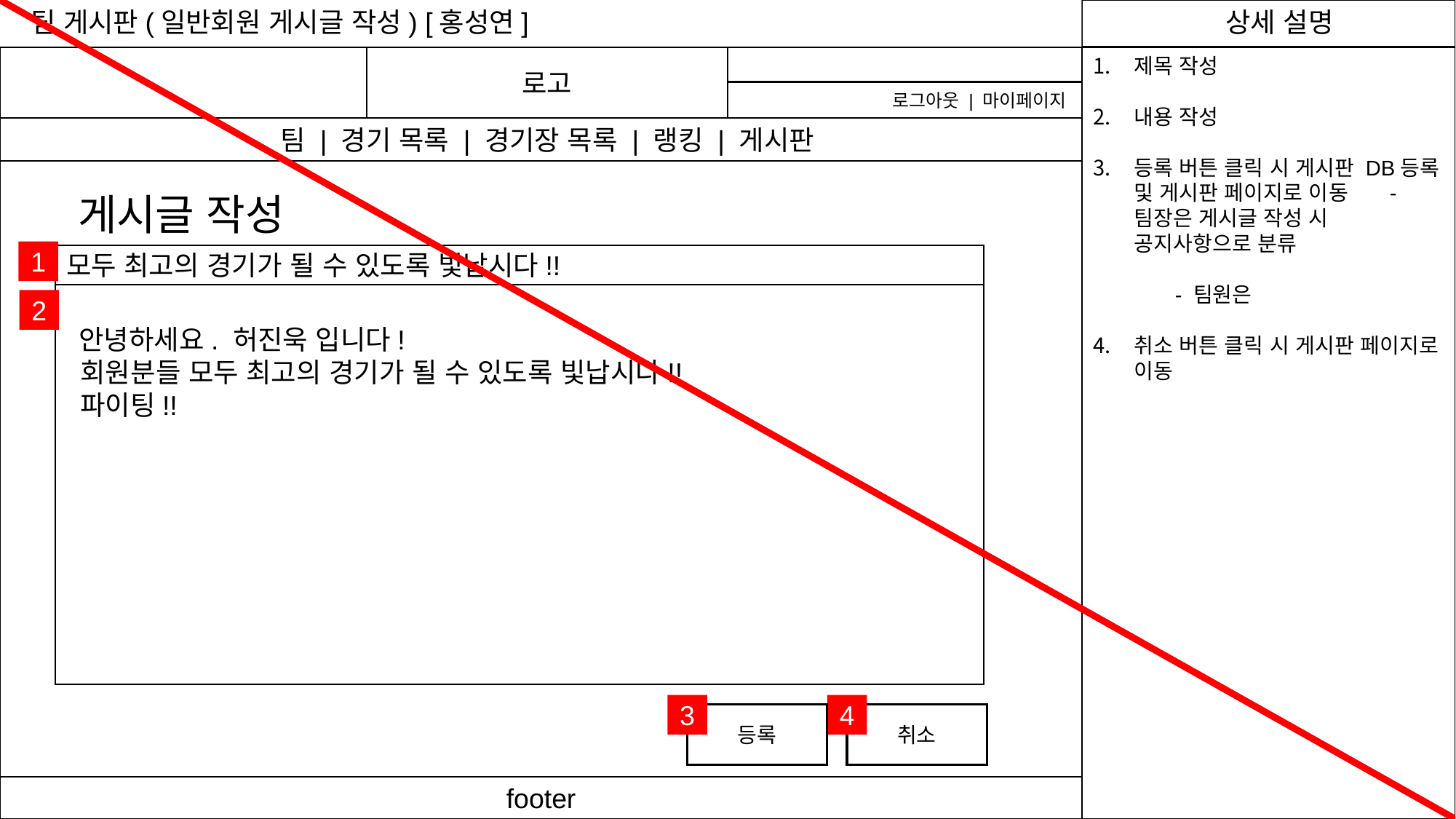

팀 게시판(일반회원 게시글 작성) [홍성연]

로고
제목 작성

내용 작성

등록 버튼 클릭 시 게시판 DB등록 및 게시판 페이지로 이동      - 팀장은 게시글 작성 시 공지사항으로 분류                                                                                   - 팀원은

취소 버튼 클릭 시 게시판 페이지로 이동

로그아웃 | 마이페이지

 팀 | 경기 목록 | 경기장 목록 | 랭킹 | 게시판
게시글 작성
1
모두 최고의 경기가 될 수 있도록 빛납시다!!

 안녕하세요. 허진욱 입니다!
 회원분들 모두 최고의 경기가 될 수 있도록 빛납시다!!
 파이팅!!
2
3
4
등록
취소
footer